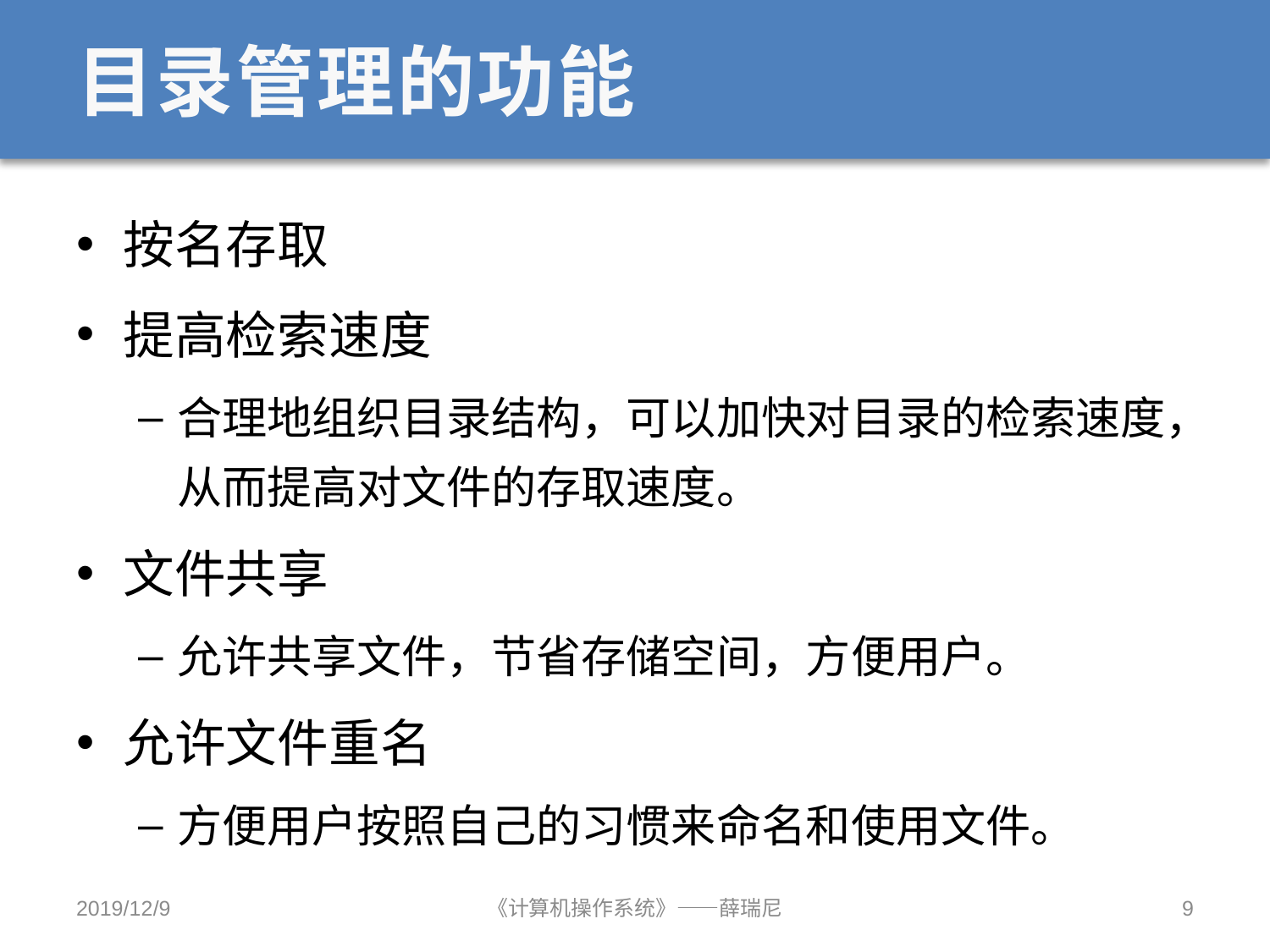

# 目录管理的功能
按名存取
提高检索速度
合理地组织目录结构，可以加快对目录的检索速度，从而提高对文件的存取速度。
文件共享
允许共享文件，节省存储空间，方便用户。
允许文件重名
方便用户按照自己的习惯来命名和使用文件。

2019/12/9
《计算机操作系统》——薛瑞尼
9